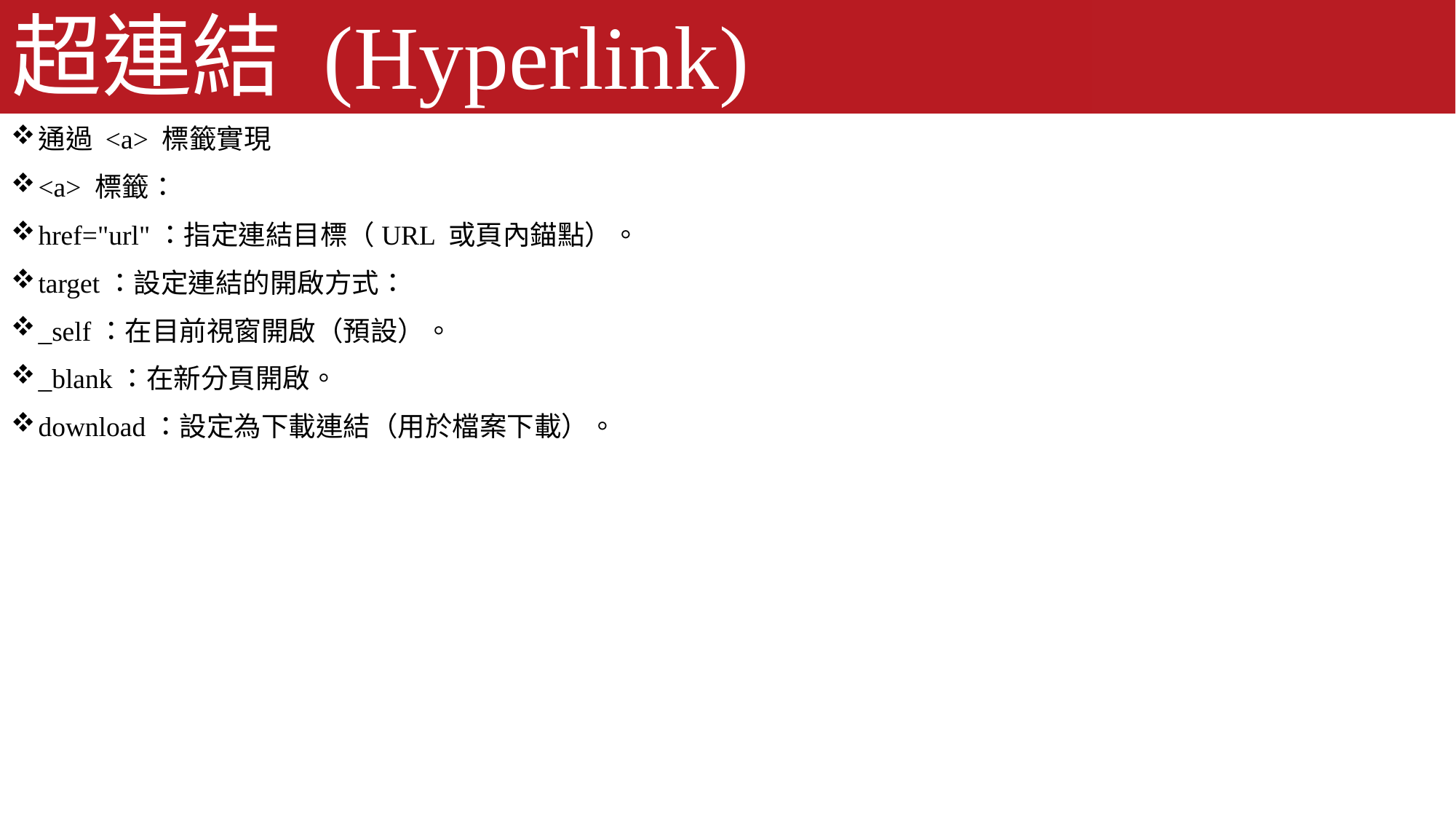

# 超連結 (Hyperlink)
通過 <a> 標籤實現
<a> 標籤：
href="url"：指定連結目標（URL 或頁內錨點）。
target：設定連結的開啟方式：
_self：在目前視窗開啟（預設）。
_blank：在新分頁開啟。
download：設定為下載連結（用於檔案下載）。